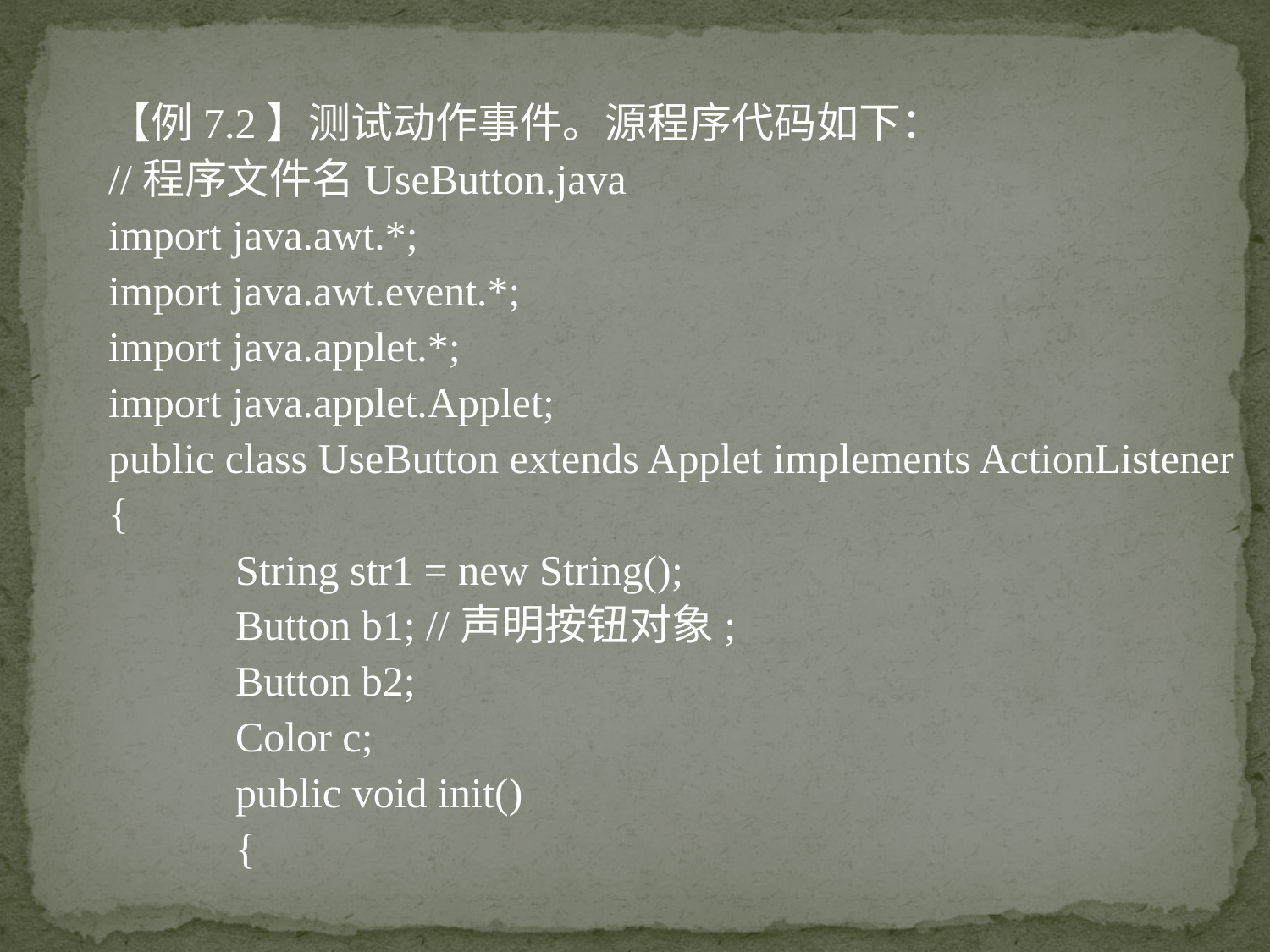

【例7.2】测试动作事件。源程序代码如下：
//程序文件名UseButton.java
import java.awt.*;
import java.awt.event.*;
import java.applet.*;
import java.applet.Applet;
public class UseButton extends Applet implements ActionListener
{
	String str1 = new String();
	Button b1; //声明按钮对象;
	Button b2;
	Color c;
	public void init()
	{